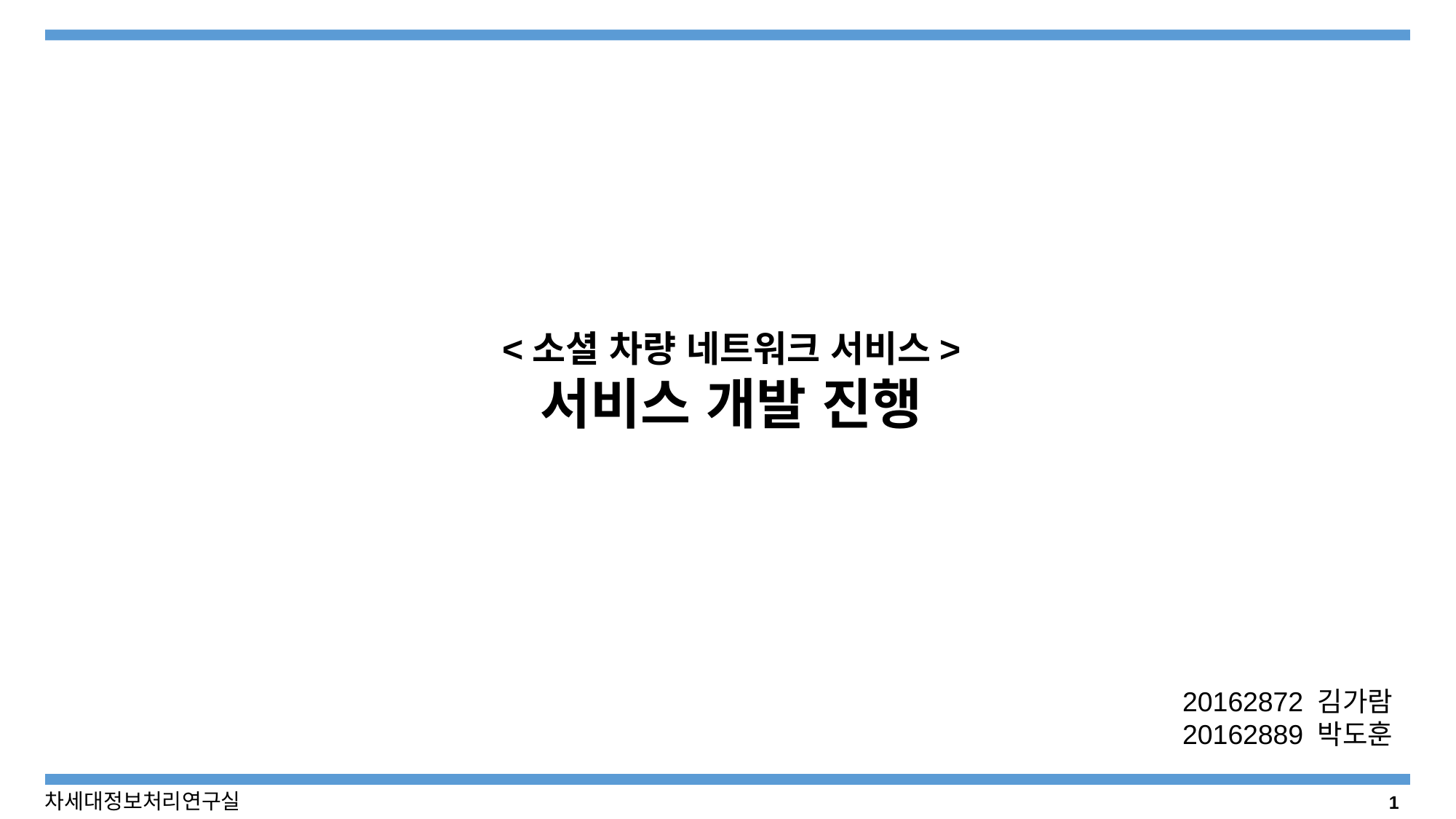

<소셜 차량 네트워크 서비스>
서비스 개발 진행
20162872 김가람
20162889 박도훈
1